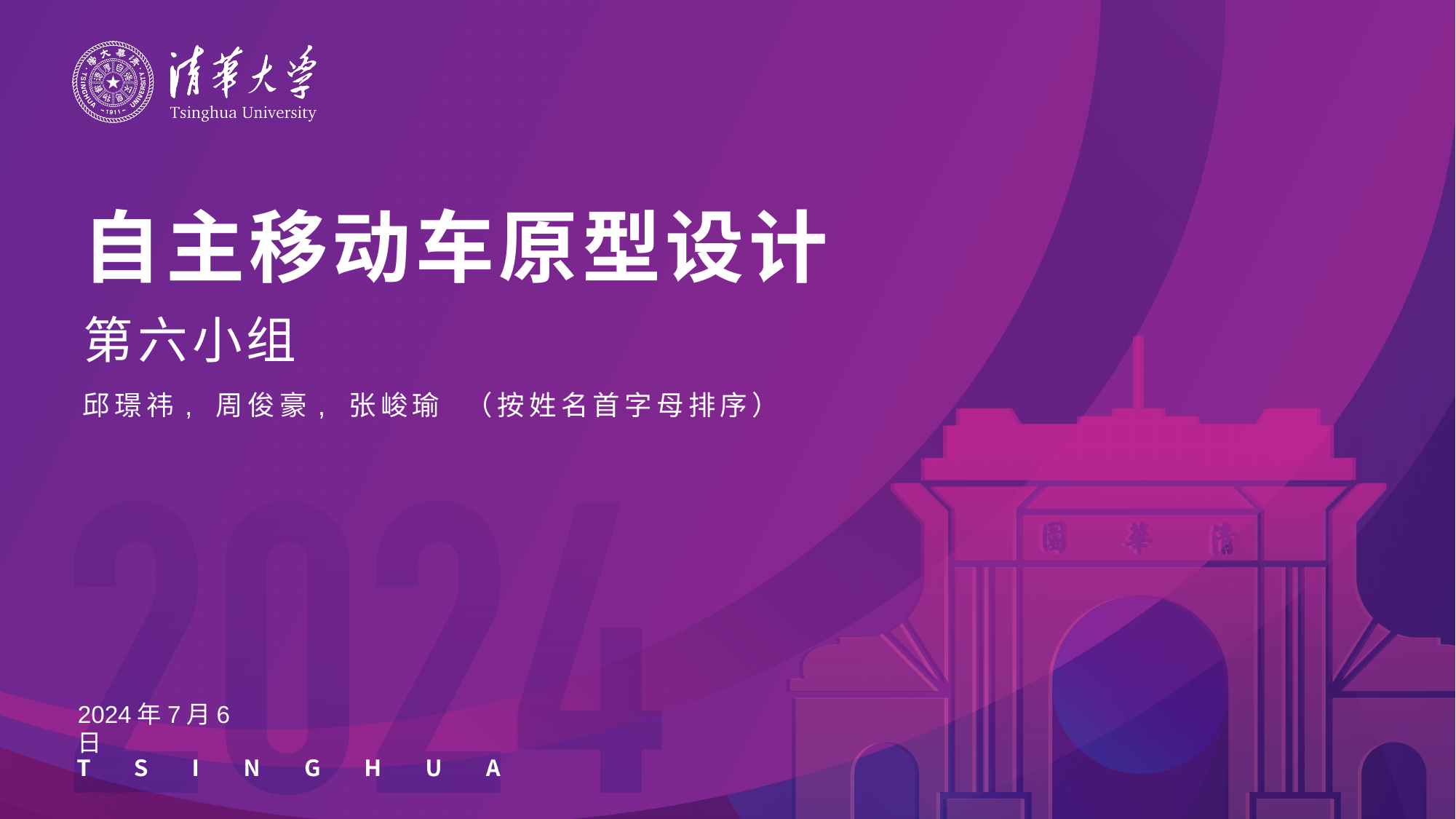

# 自主移动车原型设计
第六小组
邱璟祎, 周俊豪, 张峻瑜  （按姓名首字母排序）
2024年7月6日